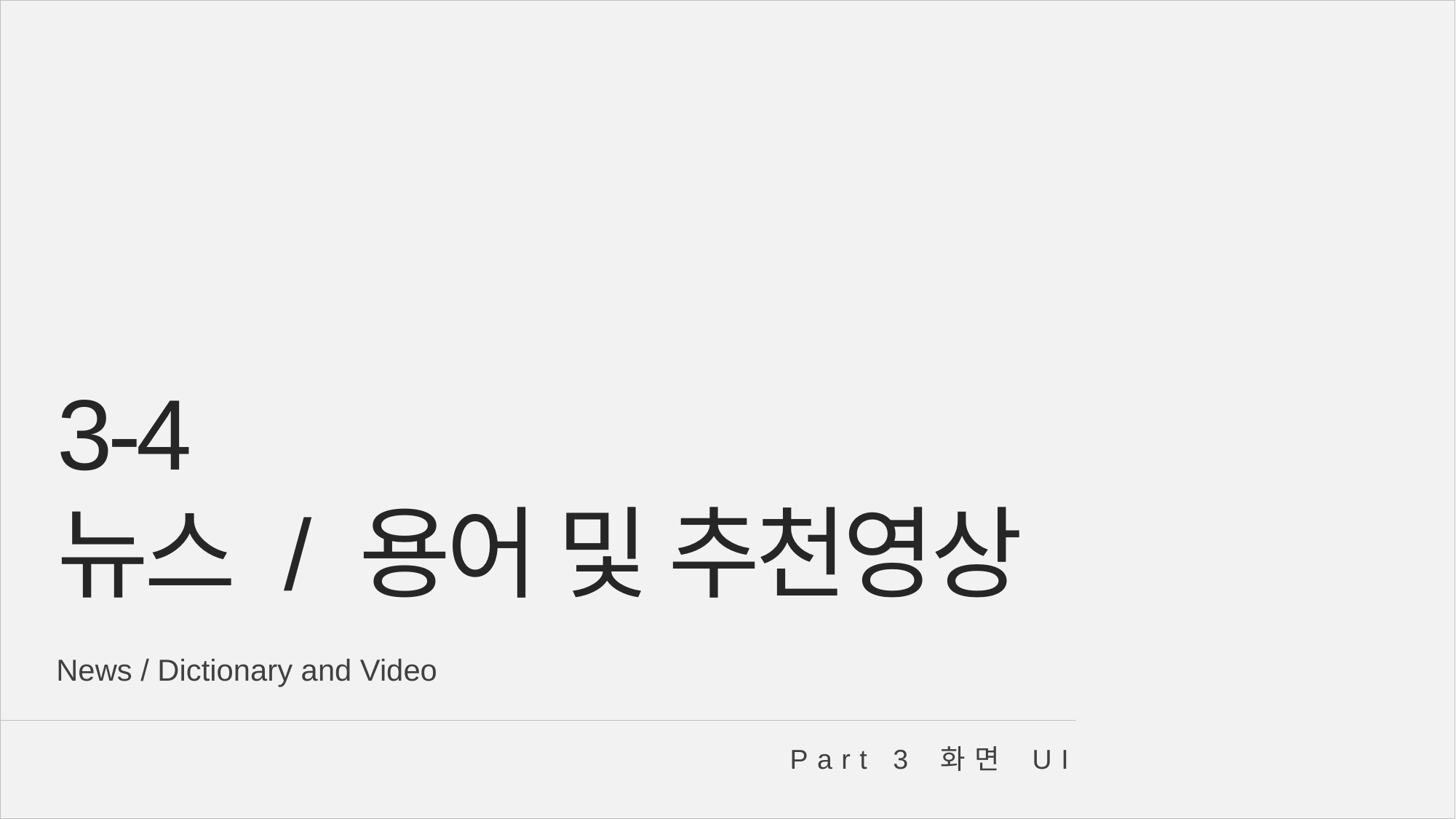

3-4
뉴스 / 용어 및 추천영상
News / Dictionary and Video
Part 3 화면 UI